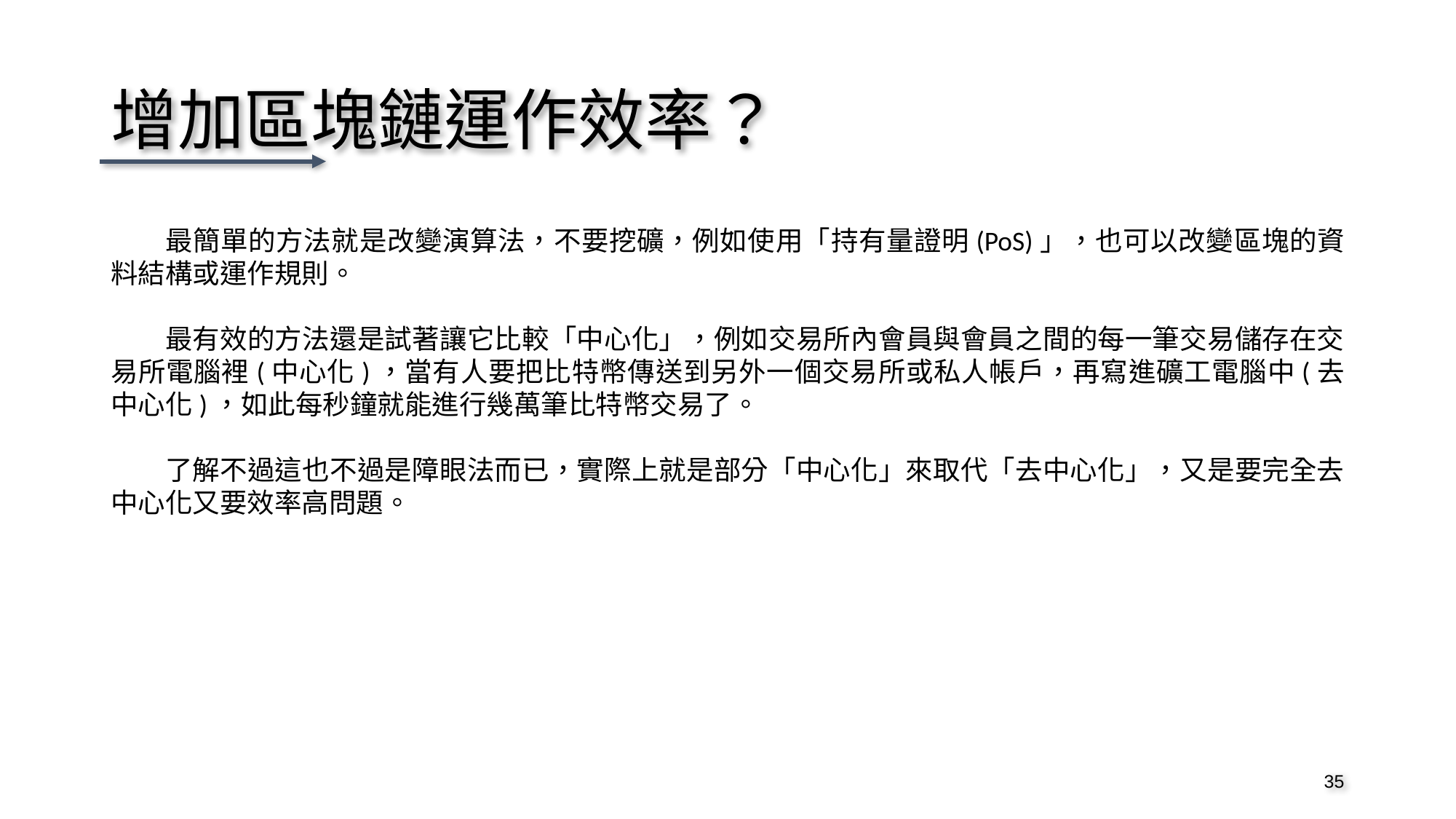

# 增加區塊鏈運作效率？
最簡單的方法就是改變演算法，不要挖礦，例如使用「持有量證明(PoS)」，也可以改變區塊的資料結構或運作規則。

最有效的方法還是試著讓它比較「中心化」，例如交易所內會員與會員之間的每一筆交易儲存在交易所電腦裡(中心化)，當有人要把比特幣傳送到另外一個交易所或私人帳戶，再寫進礦工電腦中(去中心化)，如此每秒鐘就能進行幾萬筆比特幣交易了。

了解不過這也不過是障眼法而已，實際上就是部分「中心化」來取代「去中心化」，又是要完全去中心化又要效率高問題。
35